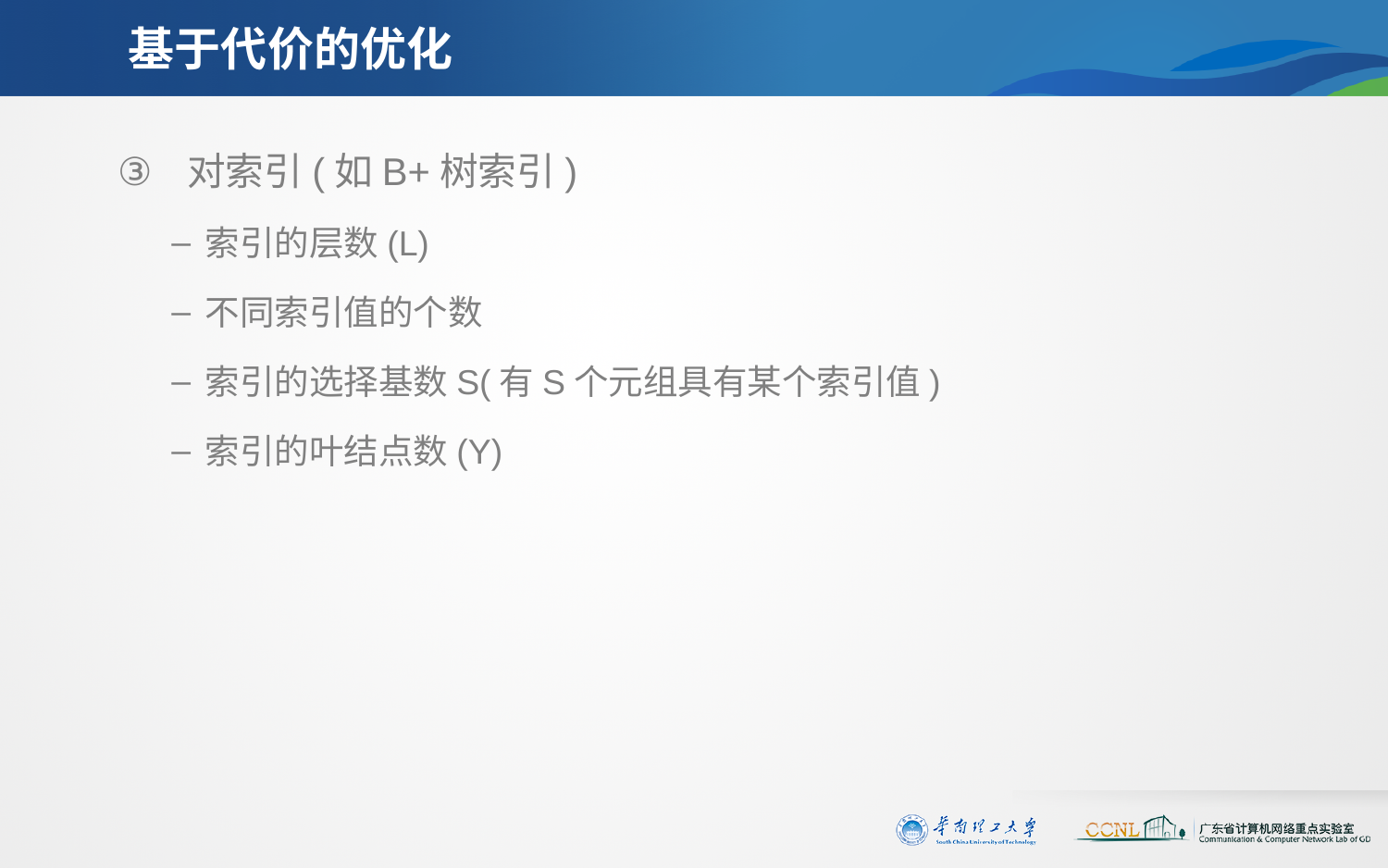

# 基于代价的优化
对索引(如B+树索引)
索引的层数(L)
不同索引值的个数
索引的选择基数S(有S个元组具有某个索引值)
索引的叶结点数(Y)